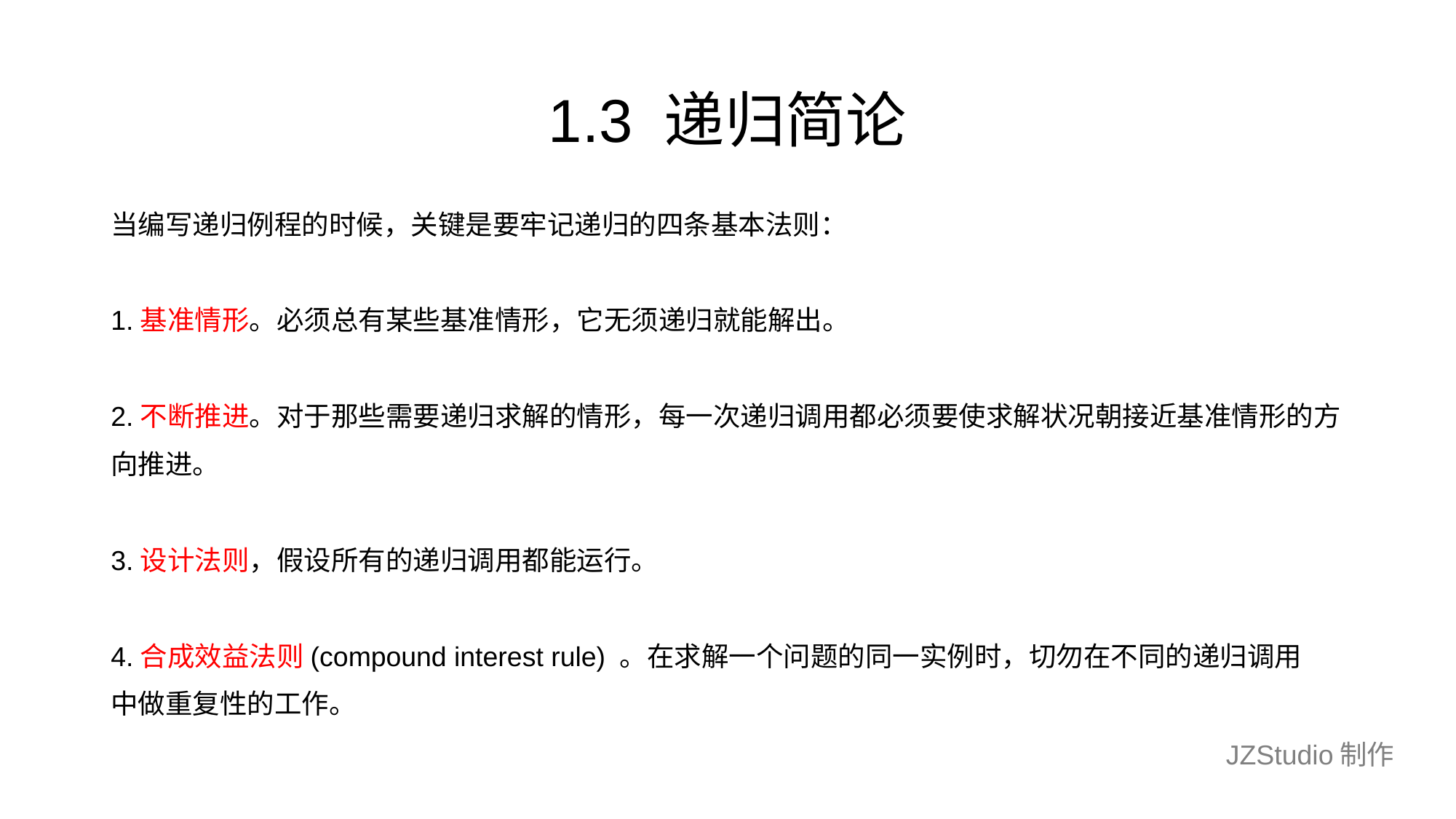

# 1.3 递归简论
当编写递归例程的时候，关键是要牢记递归的四条基本法则：

1.基准情形。必须总有某些基准情形，它无须递归就能解出。

2.不断推进。对于那些需要递归求解的情形，每一次递归调用都必须要使求解状况朝接近基准情形的方
向推进。

3.设计法则，假设所有的递归调用都能运行。

4.合成效益法则(compound interest rule) 。在求解一个问题的同一实例时，切勿在不同的递归调用
中做重复性的工作。